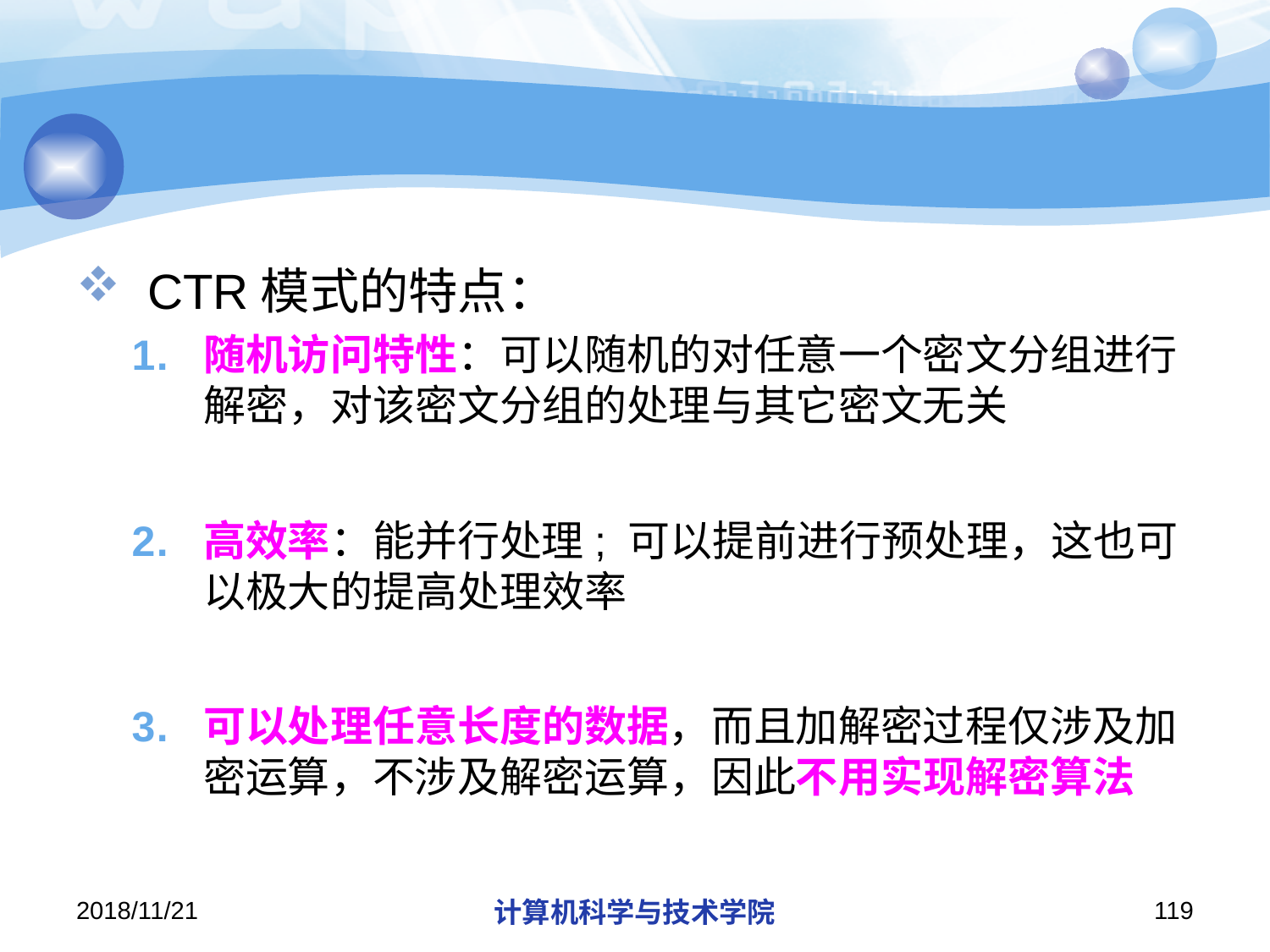

#
CTR模式的特点：
随机访问特性：可以随机的对任意一个密文分组进行解密，对该密文分组的处理与其它密文无关

高效率：能并行处理; 可以提前进行预处理，这也可以极大的提高处理效率

可以处理任意长度的数据，而且加解密过程仅涉及加密运算，不涉及解密运算，因此不用实现解密算法

2018/11/21
计算机科学与技术学院
119